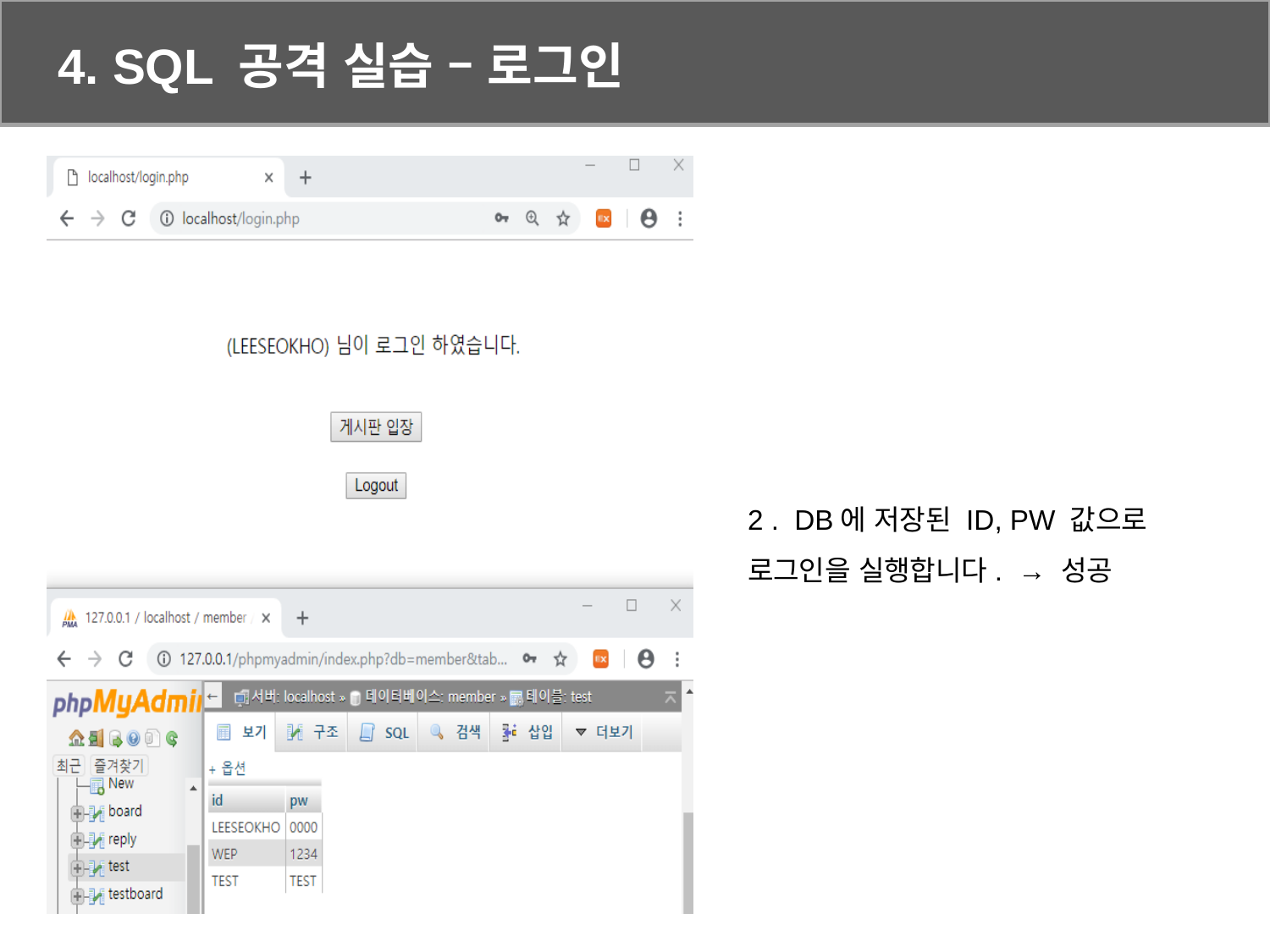

4. SQL 공격 실습 – 로그인
2 .  DB에 저장된 ID, PW 값으로 로그인을 실행합니다.  → 성공